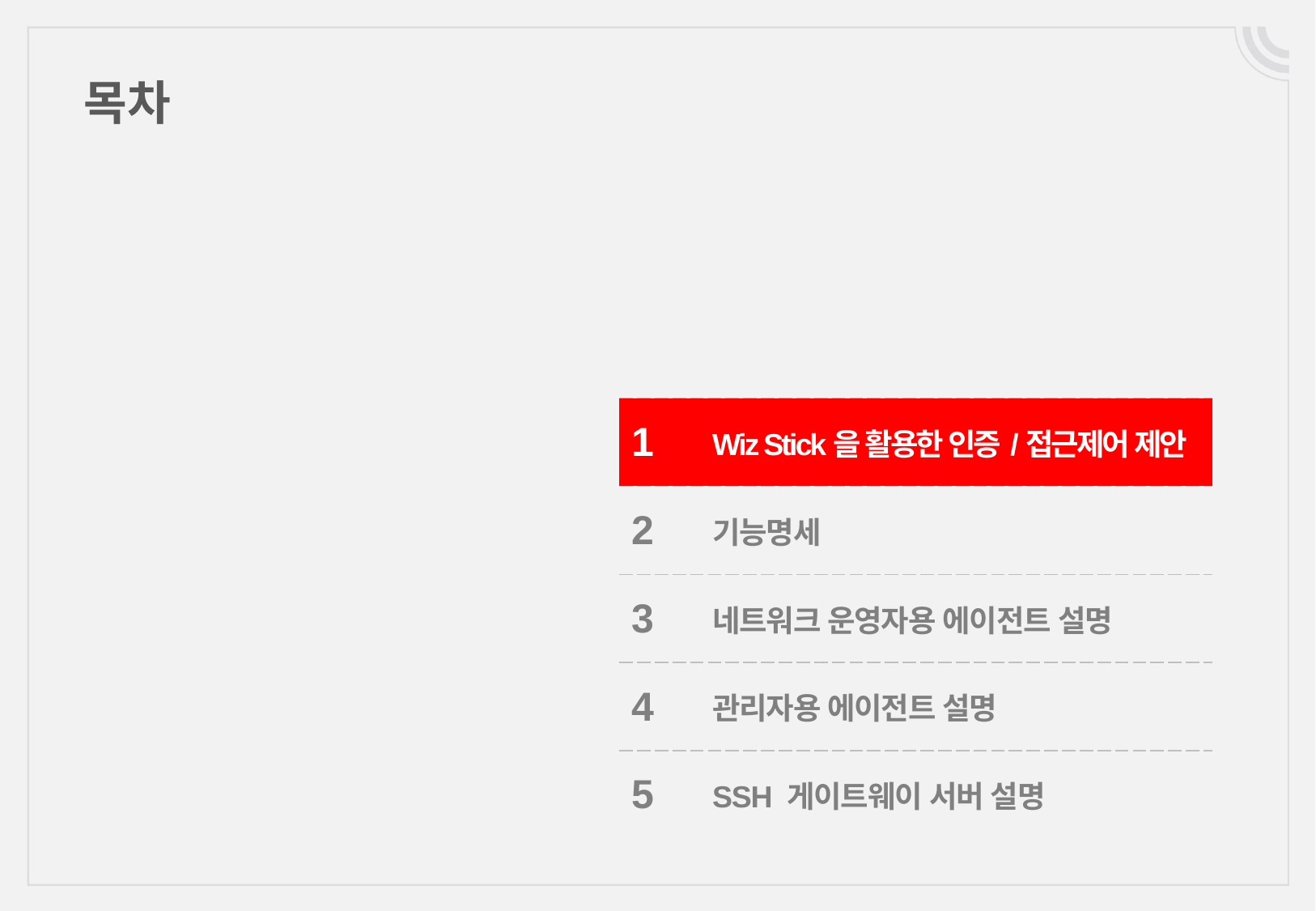

목차
| 1 | Wiz Stick을 활용한 인증/접근제어 제안 |
| --- | --- |
| 2 | 기능명세 |
| 3 | 네트워크 운영자용 에이전트 설명 |
| 4 | 관리자용 에이전트 설명 |
| 5 | SSH 게이트웨이 서버 설명 |